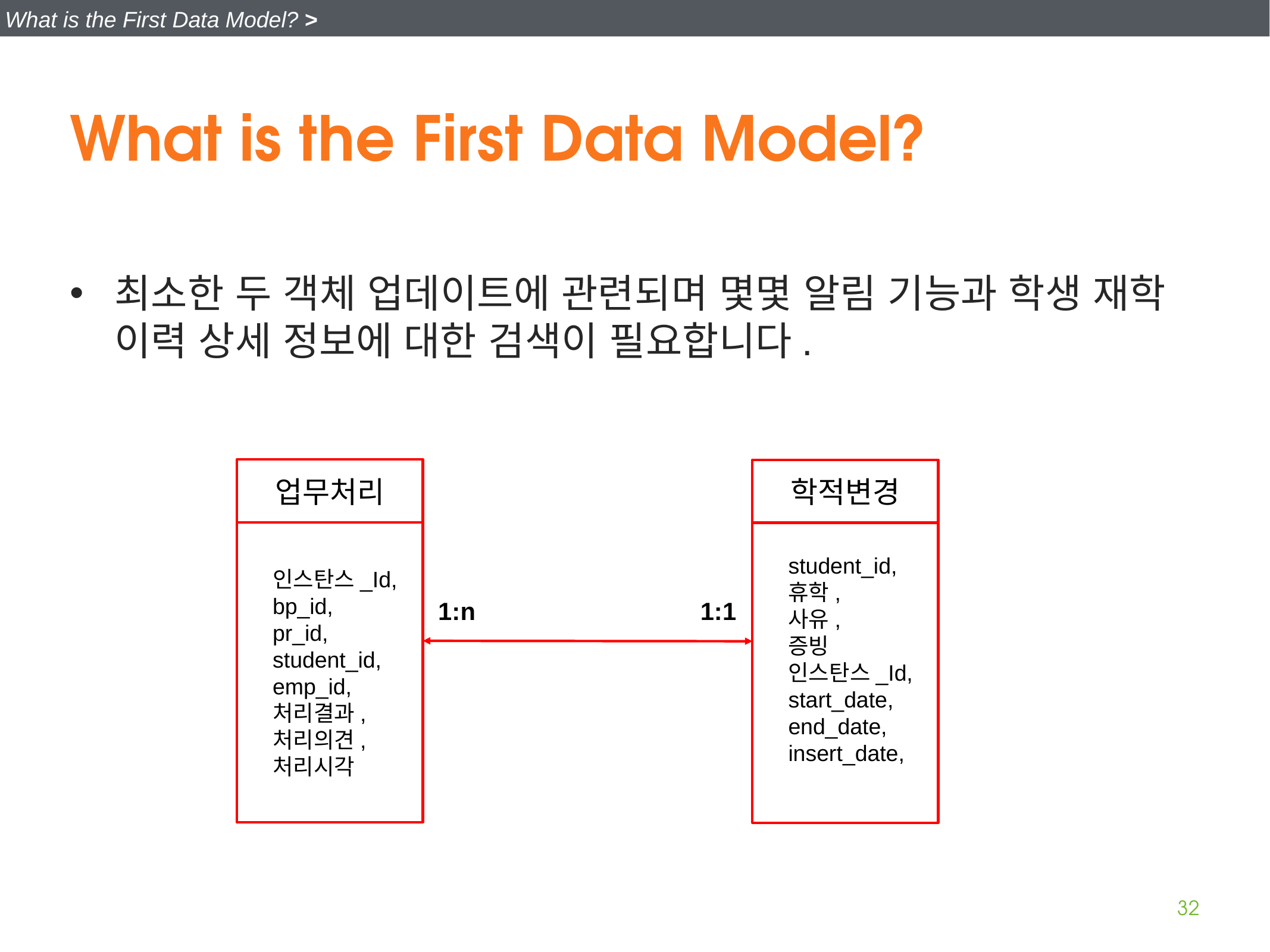

What is the First Data Model? >
# What is the First Data Model?
최소한 두 객체 업데이트에 관련되며 몇몇 알림 기능과 학생 재학 이력 상세 정보에 대한 검색이 필요합니다.

업무처리
학적변경
student_id,
휴학,
사유,
증빙
인스탄스_Id,
start_date,
end_date,
insert_date,
인스탄스_Id,
bp_id,
pr_id,
student_id,
emp_id,
처리결과,
처리의견,
처리시각
1:n
1:1
32